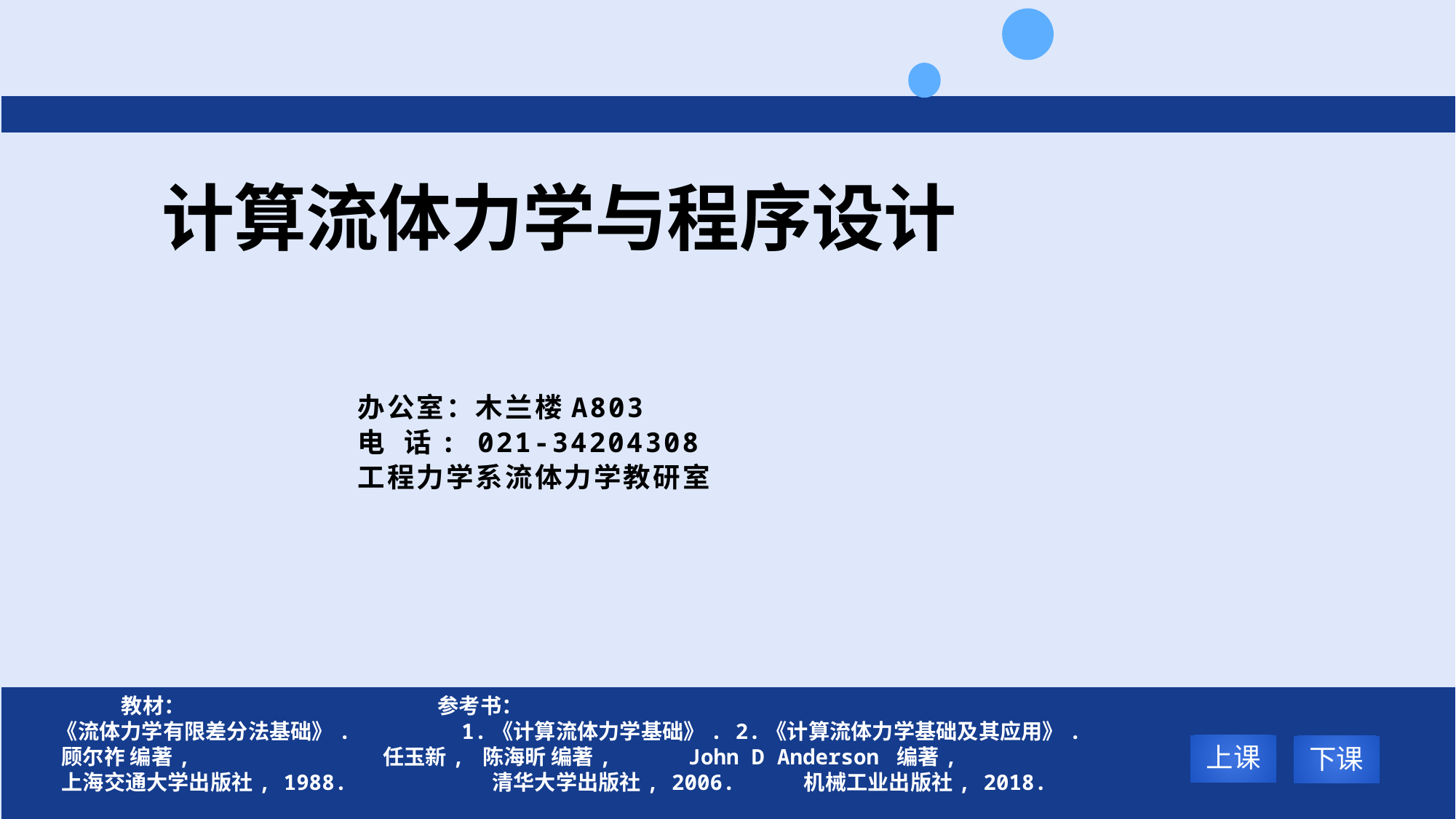

# 计算流体力学与程序设计
	办公室：木兰楼A803
	电  话: 021-34204308
	工程力学系流体力学教研室

        	教材：		                    参考书：
        《流体力学有限差分法基础》. 	 1.《计算流体力学基础》. 2.《计算流体力学基础及其应用》.
         顾尔祚 编著,		   任玉新, 陈海昕 编著,      John D Anderson 编著,
         上海交通大学出版社, 1988.	   清华大学出版社, 2006.     机械工业出版社, 2018.

上课
下课